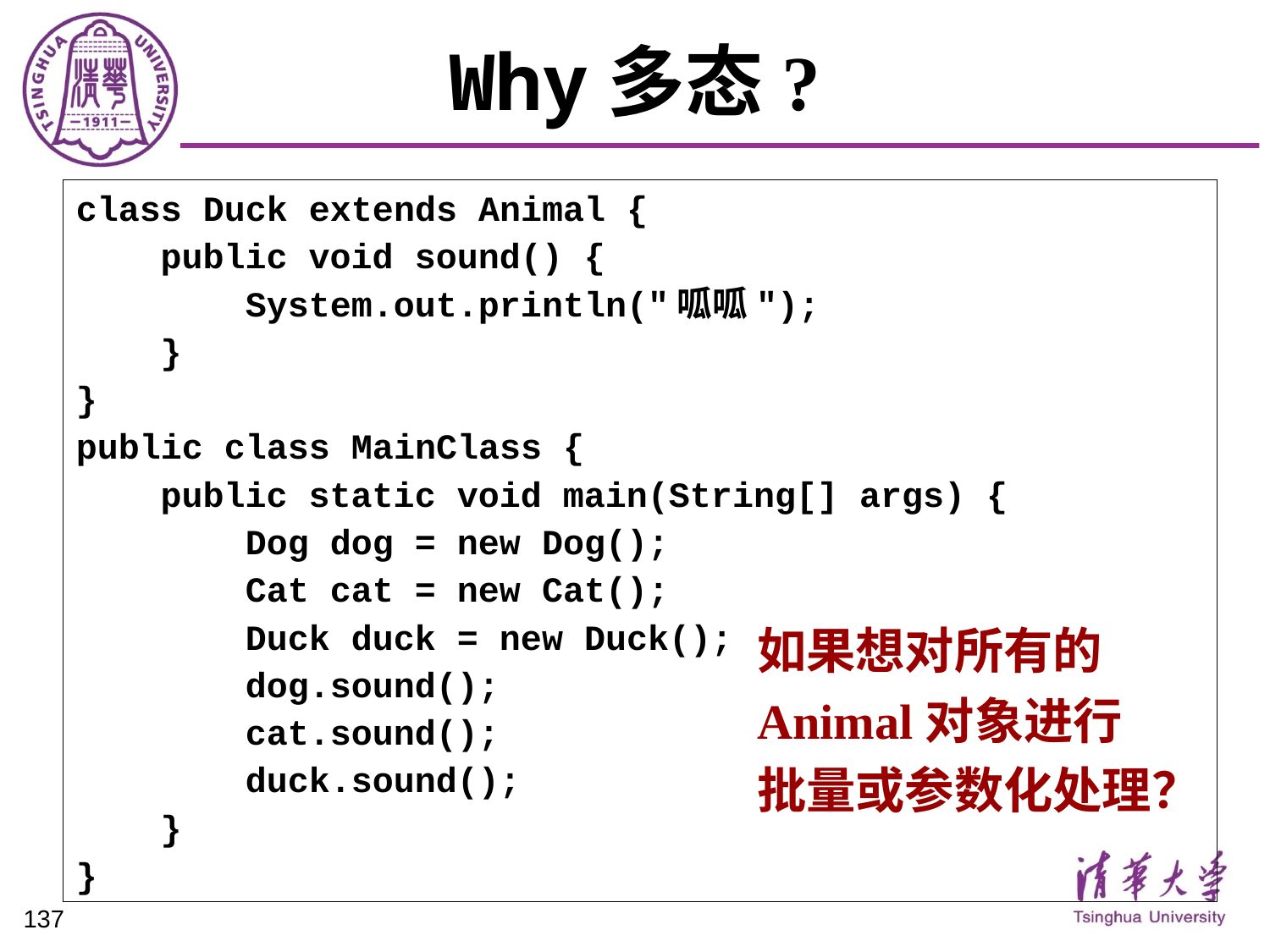

# Why多态?
class Duck extends Animal {
    public void sound() {
        System.out.println("呱呱");
    }
}
public class MainClass {
    public static void main(String[] args) {
        Dog dog = new Dog();
        Cat cat = new Cat();
        Duck duck = new Duck();
        dog.sound();
        cat.sound();
        duck.sound();
    }
}
如果想对所有的
Animal对象进行
批量或参数化处理？
137